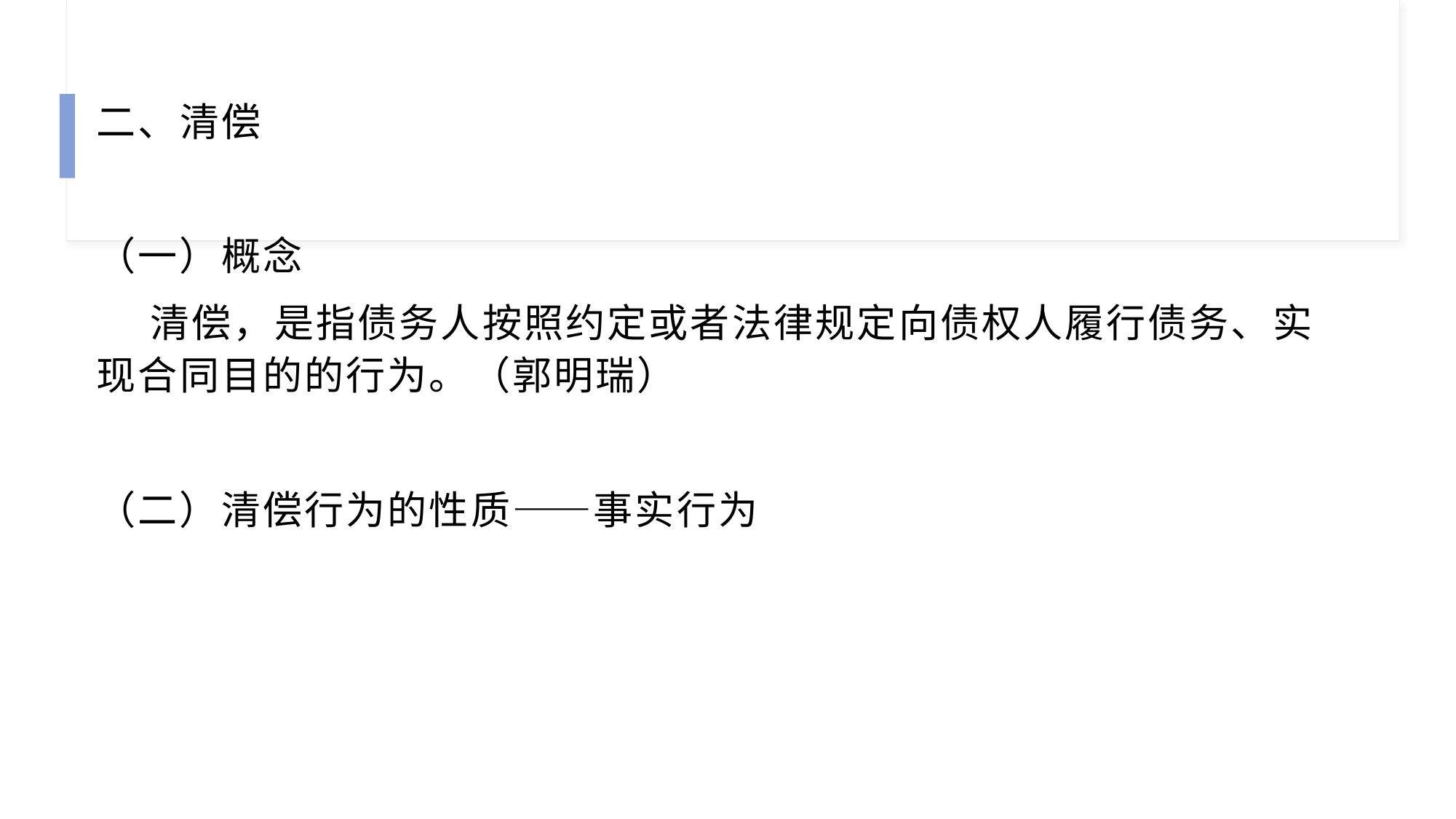

二、清偿

（一）概念
    清偿，是指债务人按照约定或者法律规定向债权人履行债务、实现合同目的的行为。（郭明瑞）

（二）清偿行为的性质——事实行为